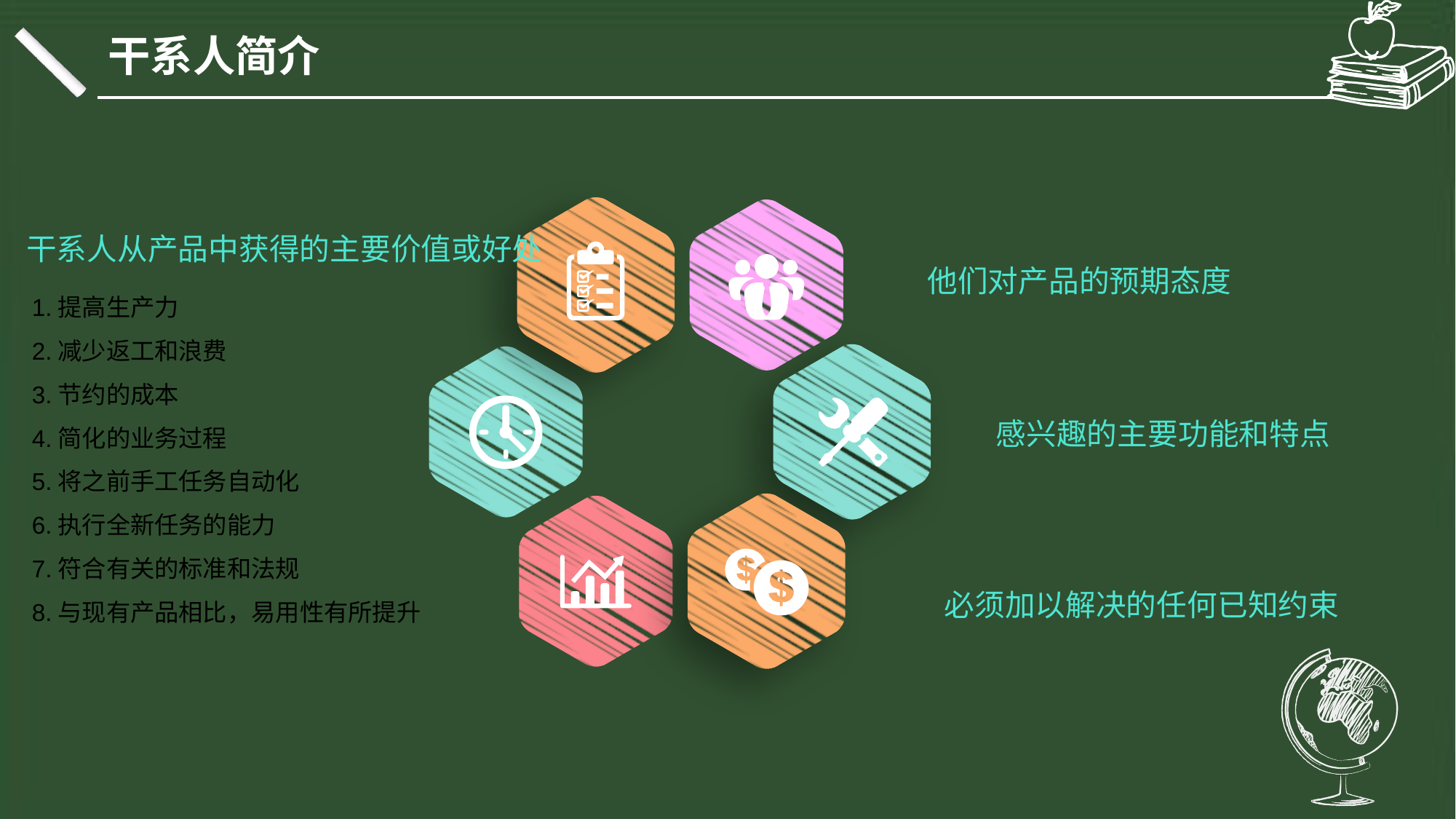

干系人简介

干系人从产品中获得的主要价值或好处
他们对产品的预期态度
1.提高生产力
2.减少返工和浪费
3.节约的成本
4.简化的业务过程
5.将之前手工任务自动化
6.执行全新任务的能力
7.符合有关的标准和法规
8.与现有产品相比，易用性有所提升

感兴趣的主要功能和特点

必须加以解决的任何已知约束